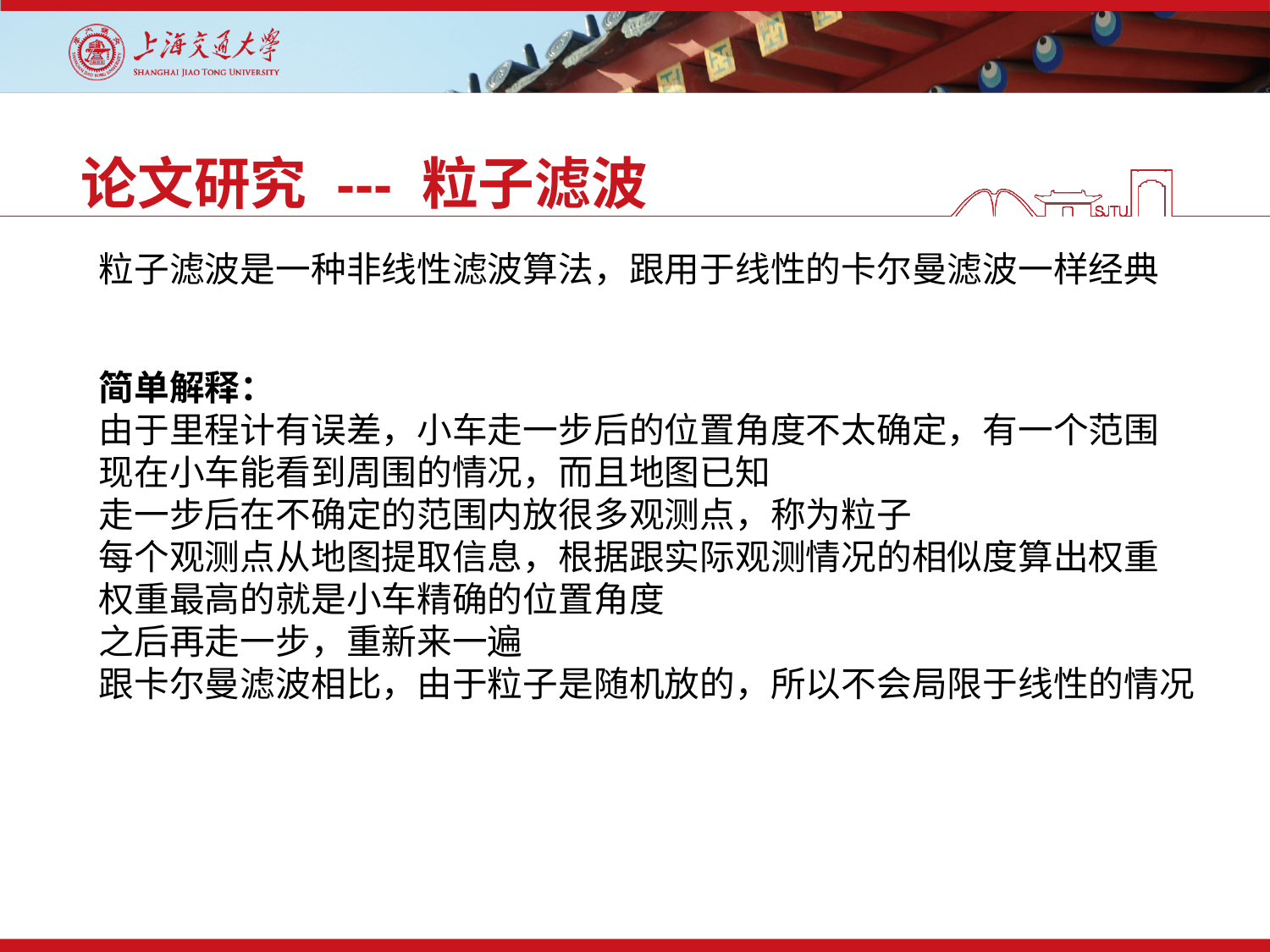

论文研究 --- 粒子滤波
粒子滤波是一种非线性滤波算法，跟用于线性的卡尔曼滤波一样经典

简单解释：
由于里程计有误差，小车走一步后的位置角度不太确定，有一个范围
现在小车能看到周围的情况，而且地图已知
走一步后在不确定的范围内放很多观测点，称为粒子
每个观测点从地图提取信息，根据跟实际观测情况的相似度算出权重
权重最高的就是小车精确的位置角度
之后再走一步，重新来一遍
跟卡尔曼滤波相比，由于粒子是随机放的，所以不会局限于线性的情况